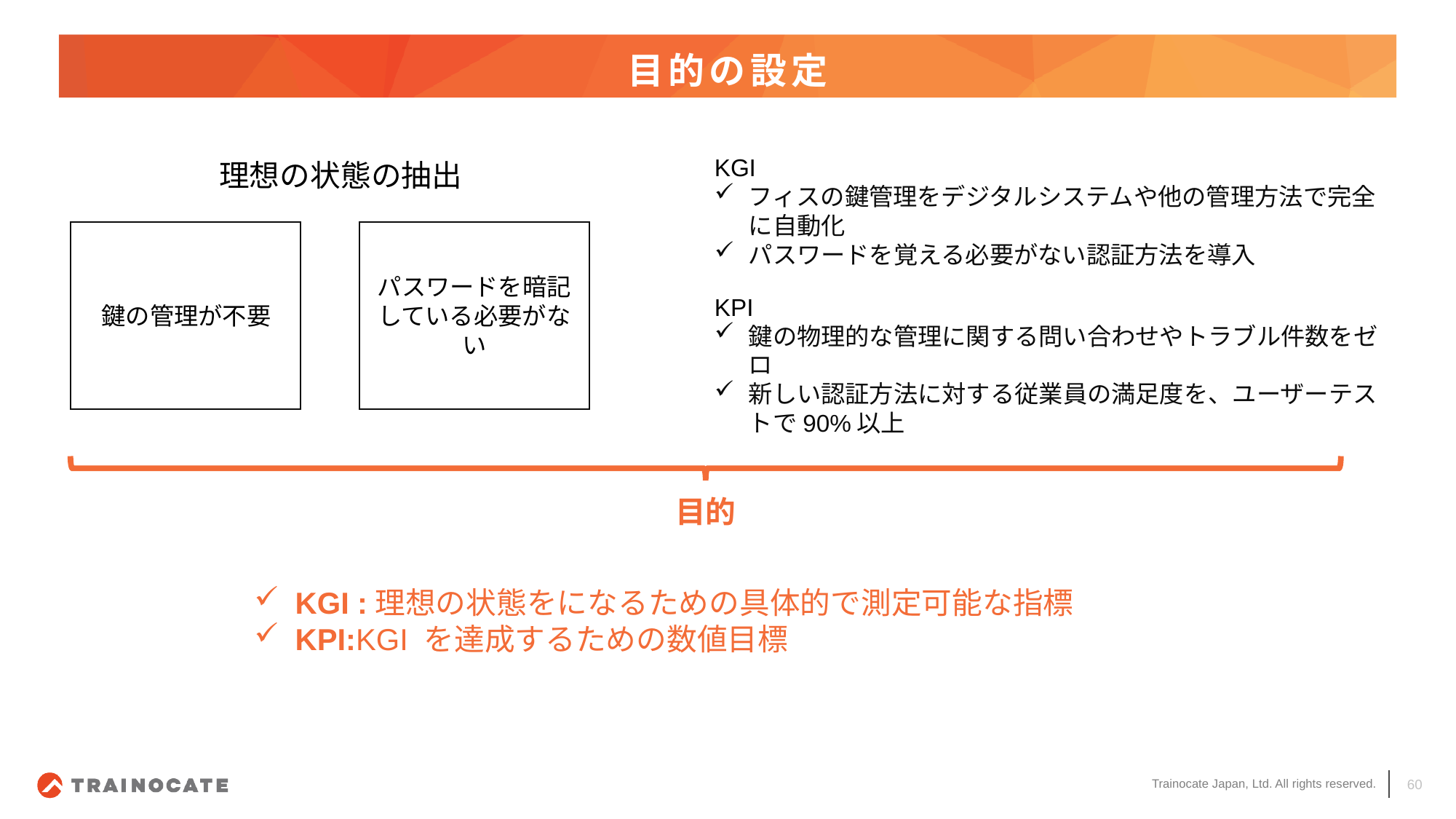

# 目的の設定
KGI
フィスの鍵管理をデジタルシステムや他の管理方法で完全に自動化
パスワードを覚える必要がない認証方法を導入
理想の状態の抽出

パスワードを暗記している必要がない
KPI
鍵の物理的な管理に関する問い合わせやトラブル件数をゼロ
新しい認証方法に対する従業員の満足度を、ユーザーテストで90%以上
鍵の管理が不要
目的
KGI :理想の状態をになるための具体的で測定可能な指標
KPI:KGI を達成するための数値目標
60